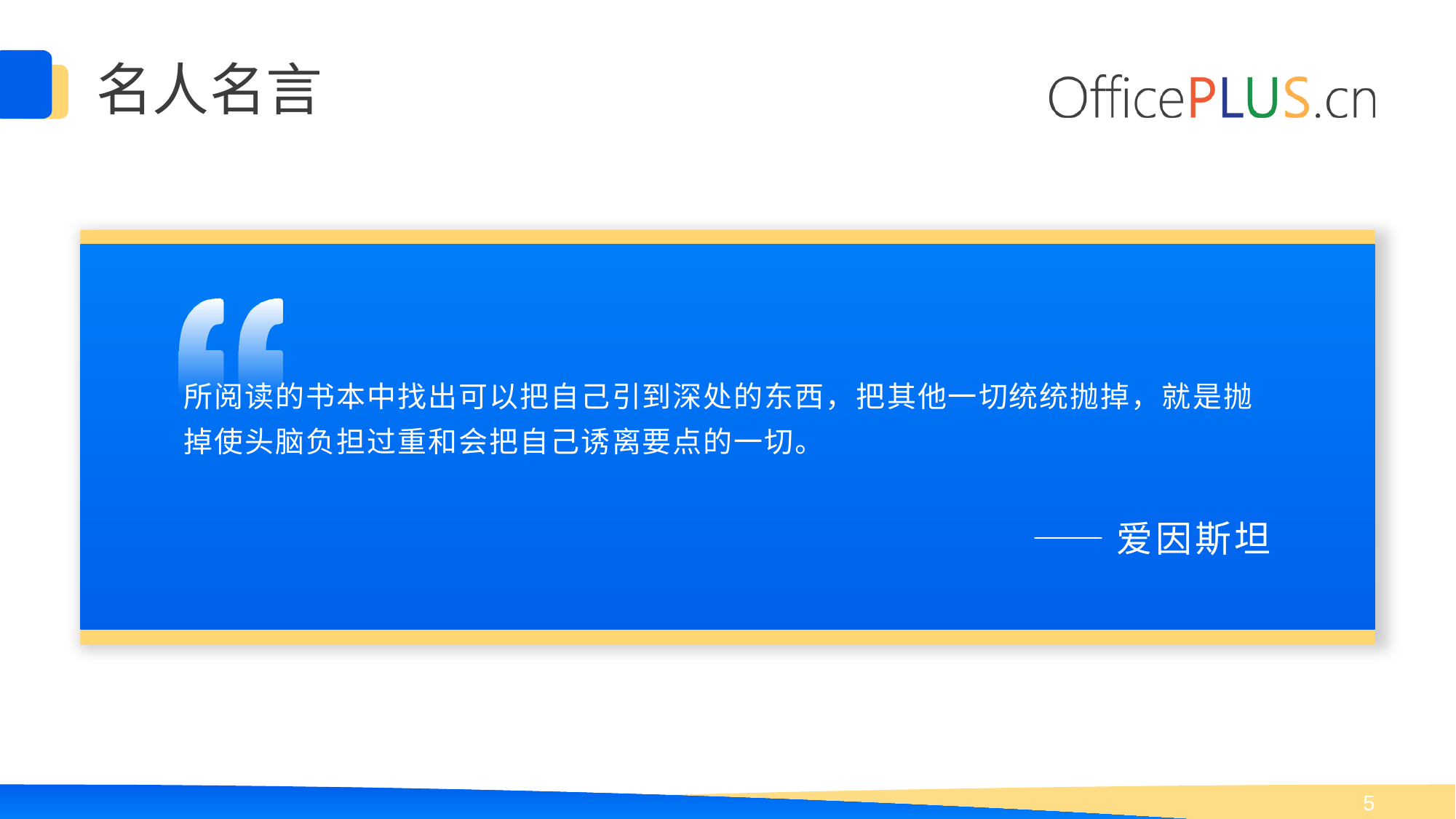

名人名言

所阅读的书本中找出可以把自己引到深处的东西，把其他一切统统抛掉，就是抛掉使头脑负担过重和会把自己诱离要点的一切。
——爱因斯坦